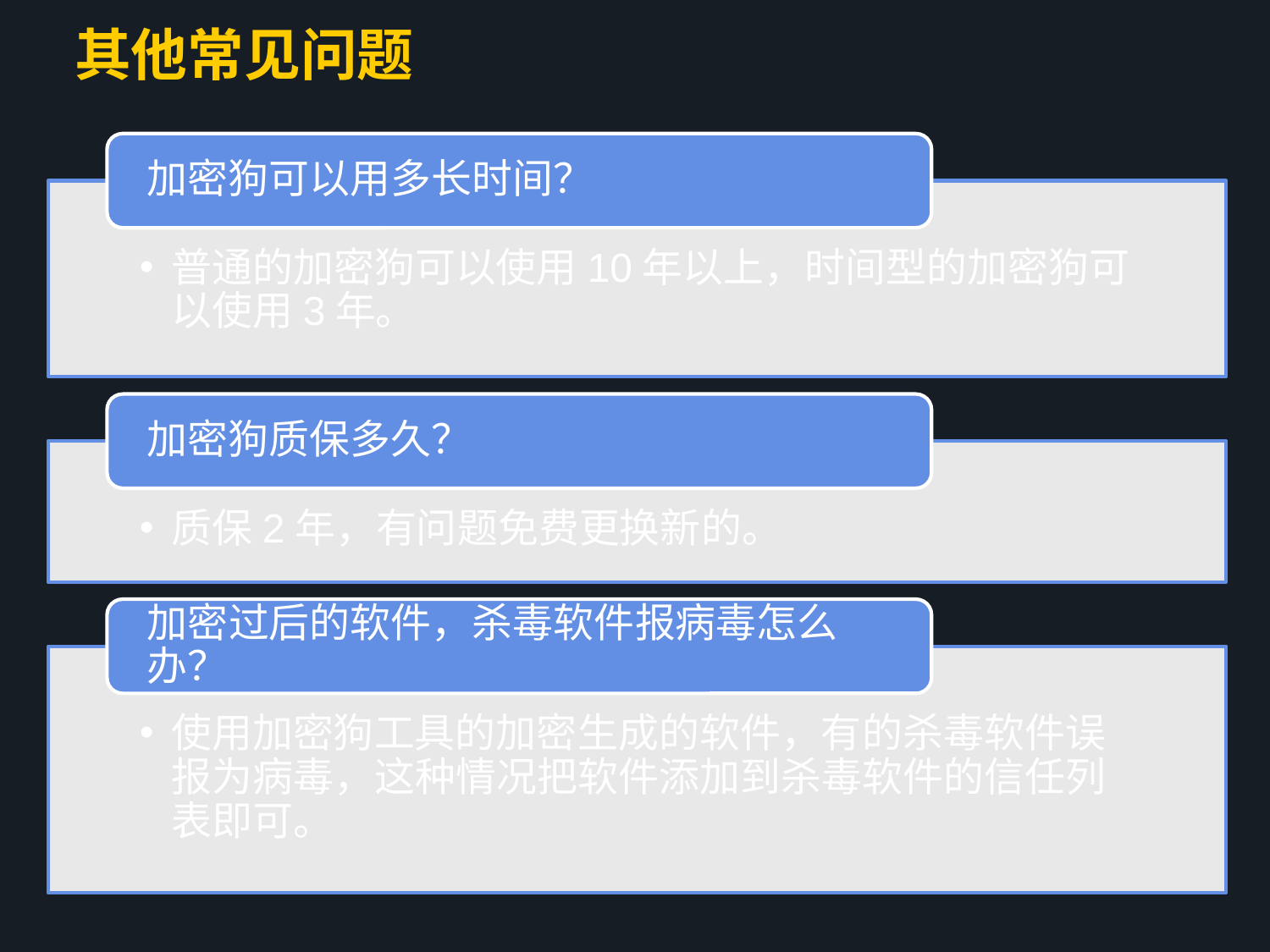

其他常见问题
普通的加密狗可以使用10年以上，时间型的加密狗可以使用3年。
加密狗可以用多长时间？
质保2年，有问题免费更换新的。
加密狗质保多久？
使用加密狗工具的加密生成的软件，有的杀毒软件误报为病毒，这种情况把软件添加到杀毒软件的信任列表即可。
加密过后的软件，杀毒软件报病毒怎么办？